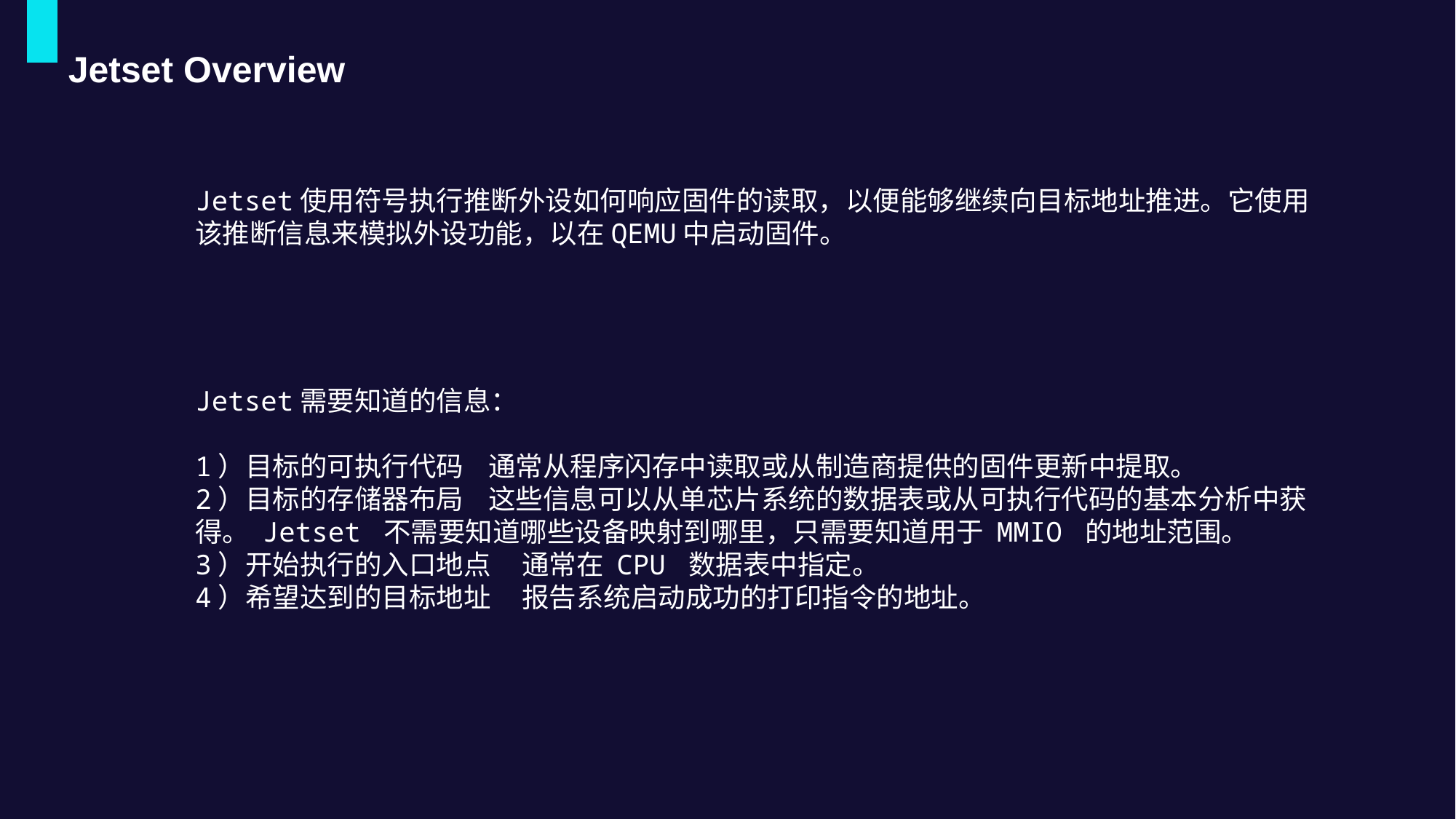

Jetset Overview

Jetset使用符号执行推断外设如何响应固件的读取，以便能够继续向目标地址推进。它使用该推断信息来模拟外设功能，以在QEMU中启动固件。

Jetset需要知道的信息：

1）目标的可执行代码    通常从程序闪存中读取或从制造商提供的固件更新中提取。
2）目标的存储器布局    这些信息可以从单芯片系统的数据表或从可执行代码的基本分析中获得。 Jetset 不需要知道哪些设备映射到哪里，只需要知道用于 MMIO 的地址范围。
3）开始执行的入口地点     通常在 CPU 数据表中指定。
4）希望达到的目标地址     报告系统启动成功的打印指令的地址。